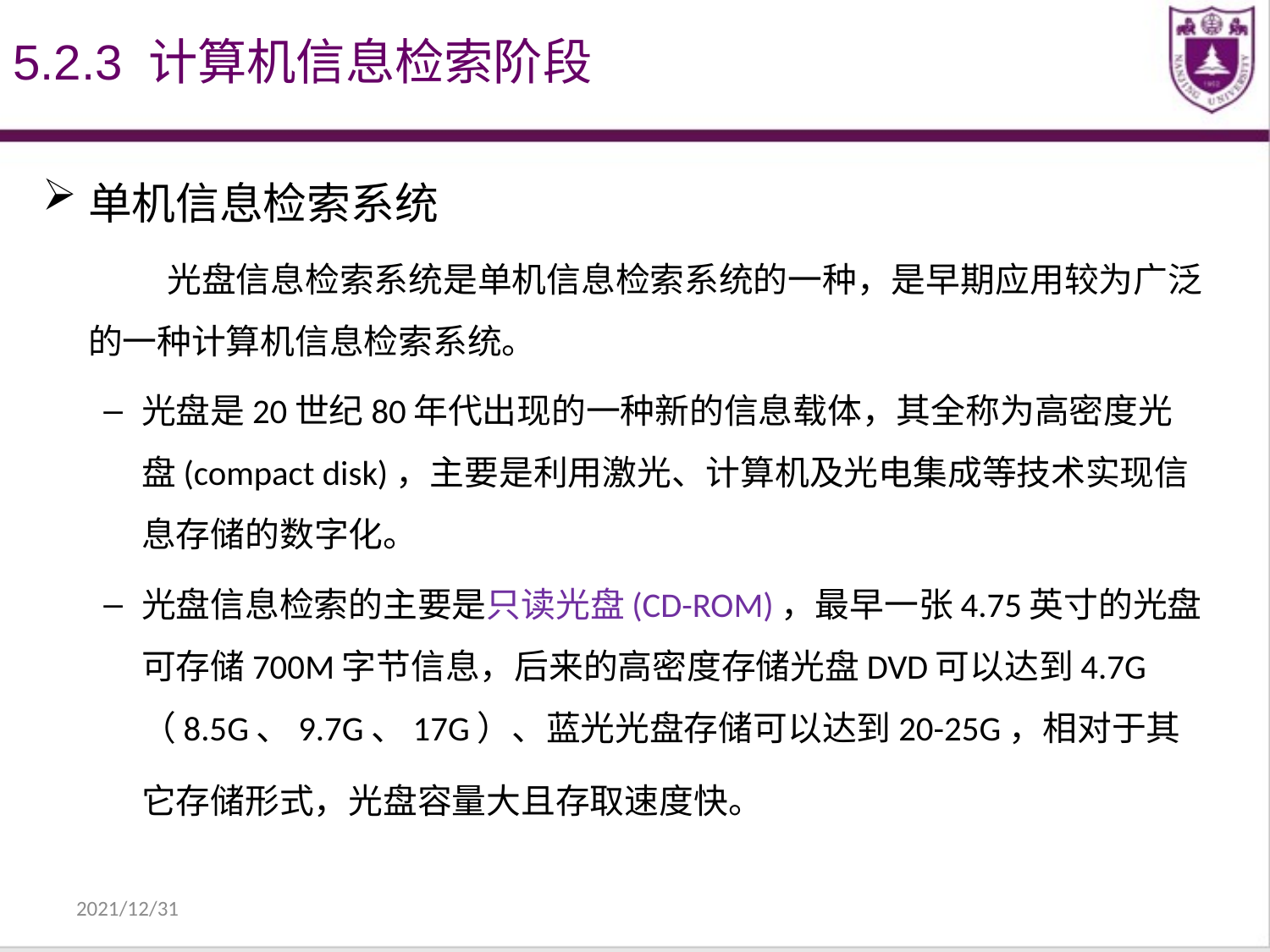

5.2.3 计算机信息检索阶段
单机信息检索系统
               光盘信息检索系统是单机信息检索系统的一种，是早期应用较为广泛的一种计算机信息检索系统。
光盘是20世纪80年代出现的一种新的信息载体，其全称为高密度光盘(compact disk)，主要是利用激光、计算机及光电集成等技术实现信息存储的数字化。
光盘信息检索的主要是只读光盘(CD-ROM)，最早一张4.75英寸的光盘可存储700M字节信息，后来的高密度存储光盘DVD可以达到4.7G（8.5G、9.7G、17G）、蓝光光盘存储可以达到20-25G，相对于其它存储形式，光盘容量大且存取速度快。

2021/12/31